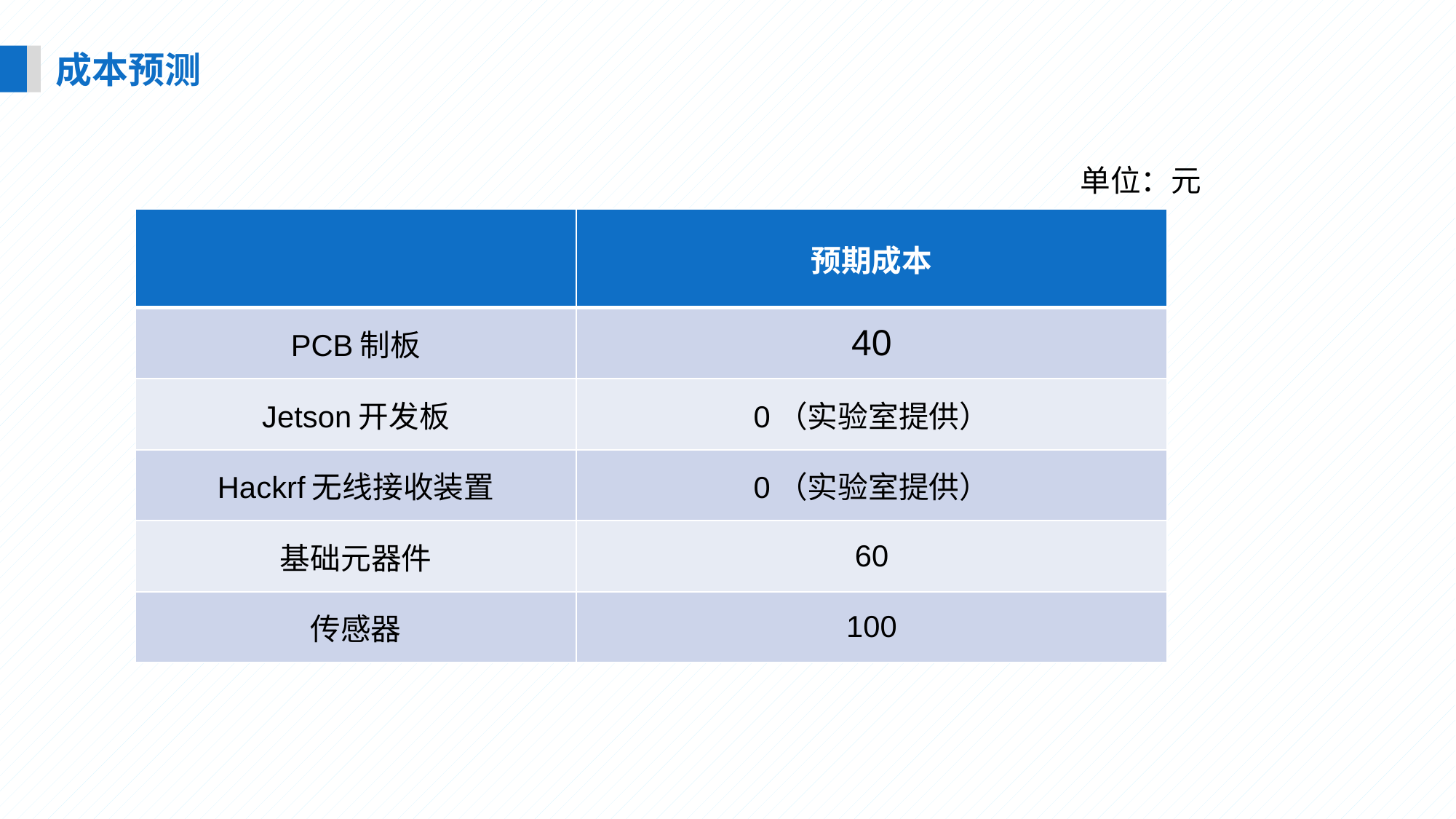

成本预测

单位：元
|  | 预期成本 |
| --- | --- |
| PCB制板 | 40 |
| Jetson开发板 | 0（实验室提供） |
| Hackrf无线接收装置 | 0（实验室提供） |
| 基础元器件 | 60 |
| 传感器 | 100 |